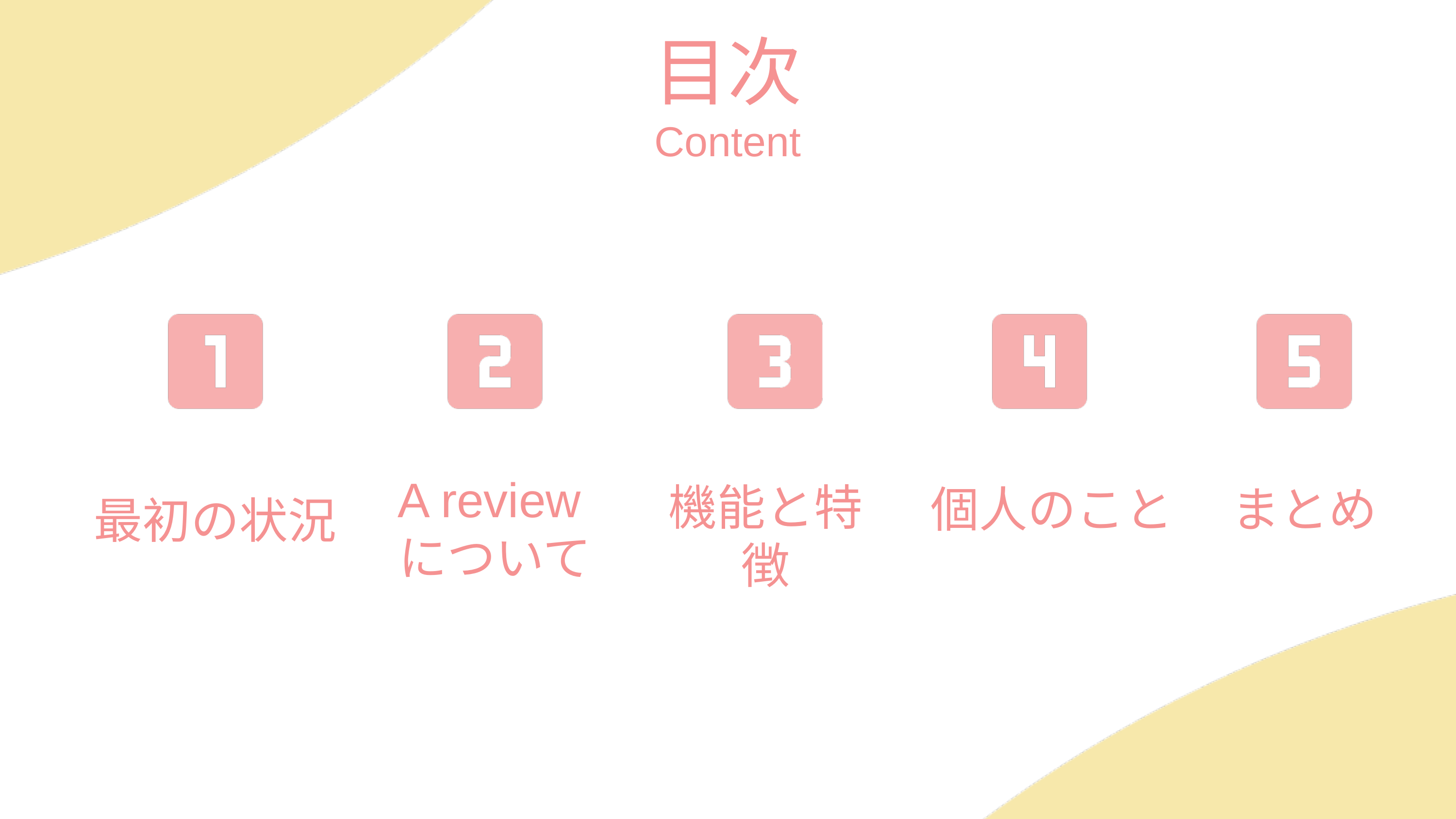

目次
Content

最初の状況
個人のこと
まとめ
A reviewについて
機能と特徴